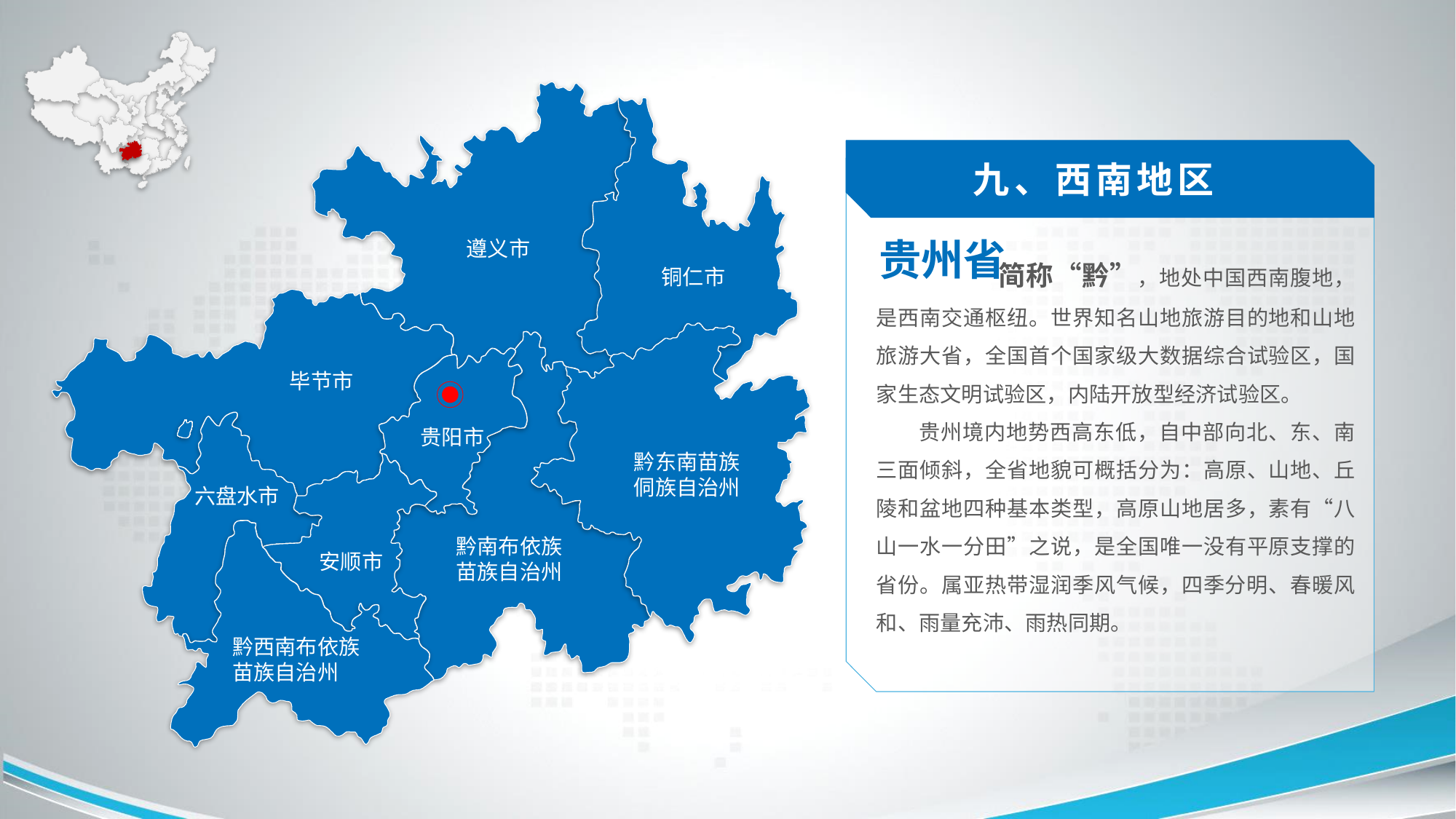

九、西南地区

贵州省
遵义市
铜仁市
毕节市
贵阳市
黔东南苗族
侗族自治州
六盘水市
黔南布依族
苗族自治州
安顺市
黔西南布依族
苗族自治州
                      简称“黔”，地处中国西南腹地，是西南交通枢纽。世界知名山地旅游目的地和山地旅游大省，全国首个国家级大数据综合试验区，国家生态文明试验区，内陆开放型经济试验区。
       贵州境内地势西高东低，自中部向北、东、南三面倾斜，全省地貌可概括分为：高原、山地、丘陵和盆地四种基本类型，高原山地居多，素有“八山一水一分田”之说，是全国唯一没有平原支撑的省份。属亚热带湿润季风气候，四季分明、春暖风和、雨量充沛、雨热同期。